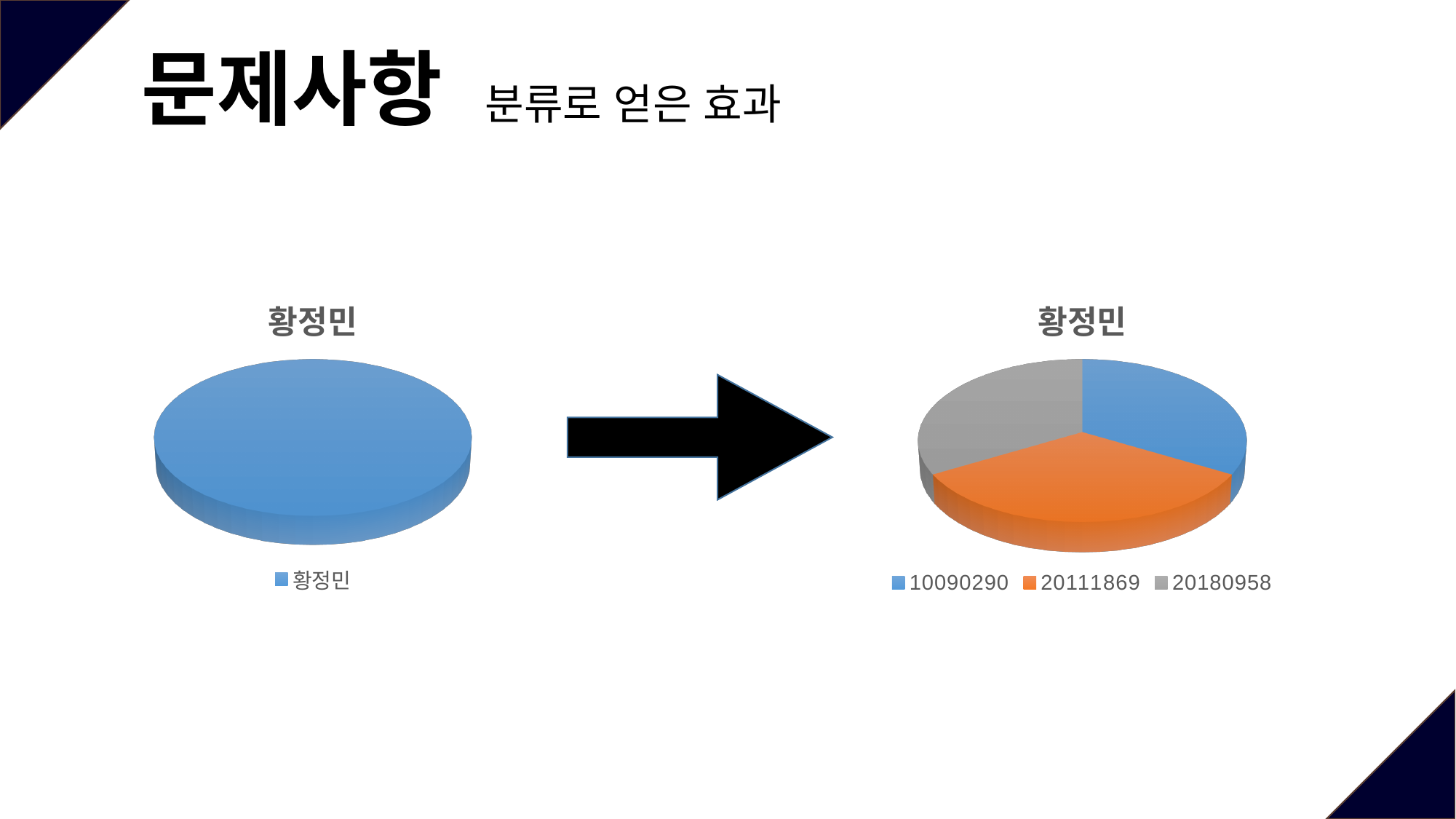

문제사항
분류로 얻은 효과

[unsupported chart]

[unsupported chart]